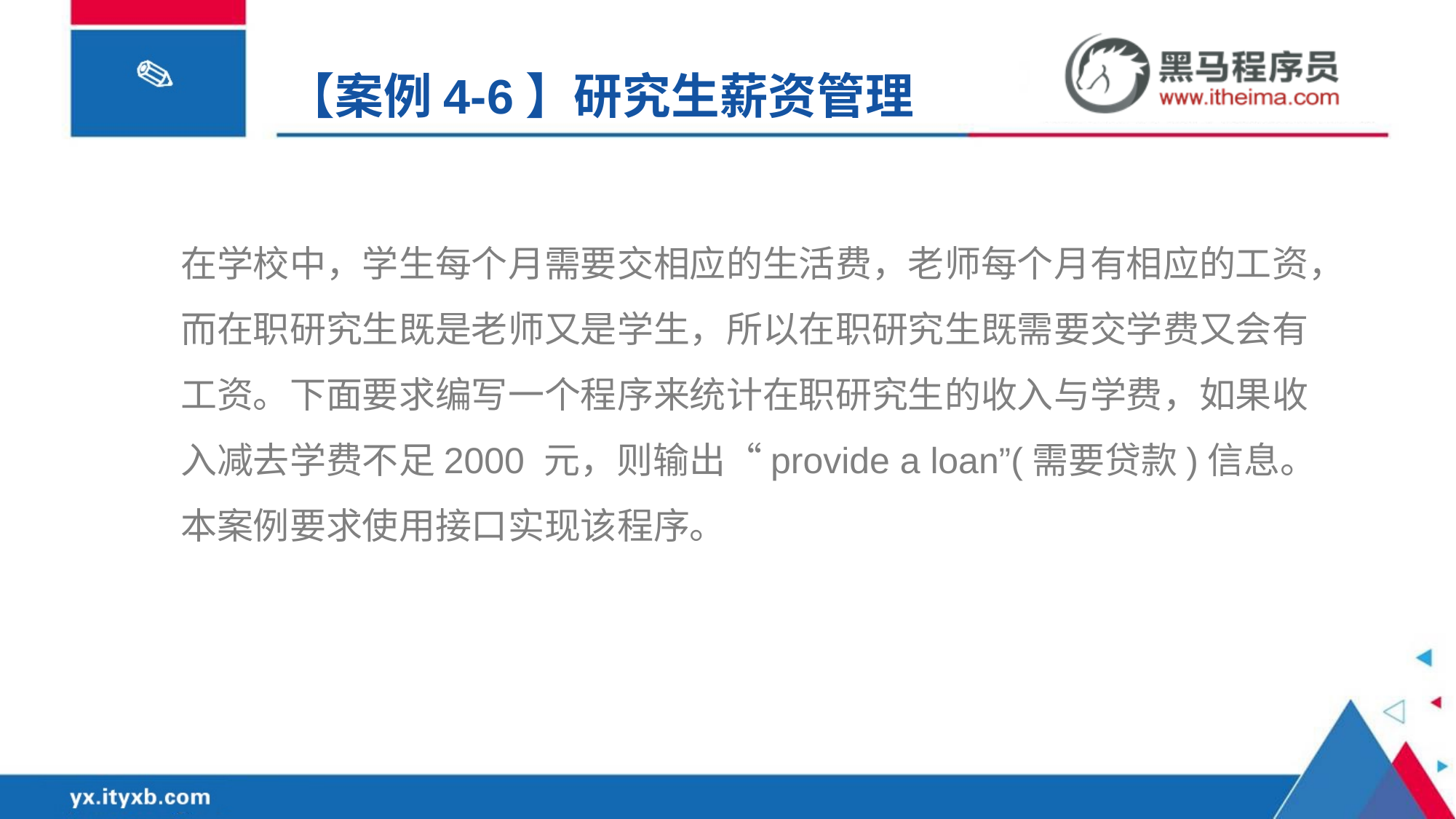

【案例4-6】研究生薪资管理
在学校中，学生每个月需要交相应的生活费，老师每个月有相应的工资，而在职研究生既是老师又是学生，所以在职研究生既需要交学费又会有工资。下面要求编写一个程序来统计在职研究生的收入与学费，如果收入减去学费不足2000 元，则输出“provide a loan”(需要贷款)信息。
本案例要求使用接口实现该程序。